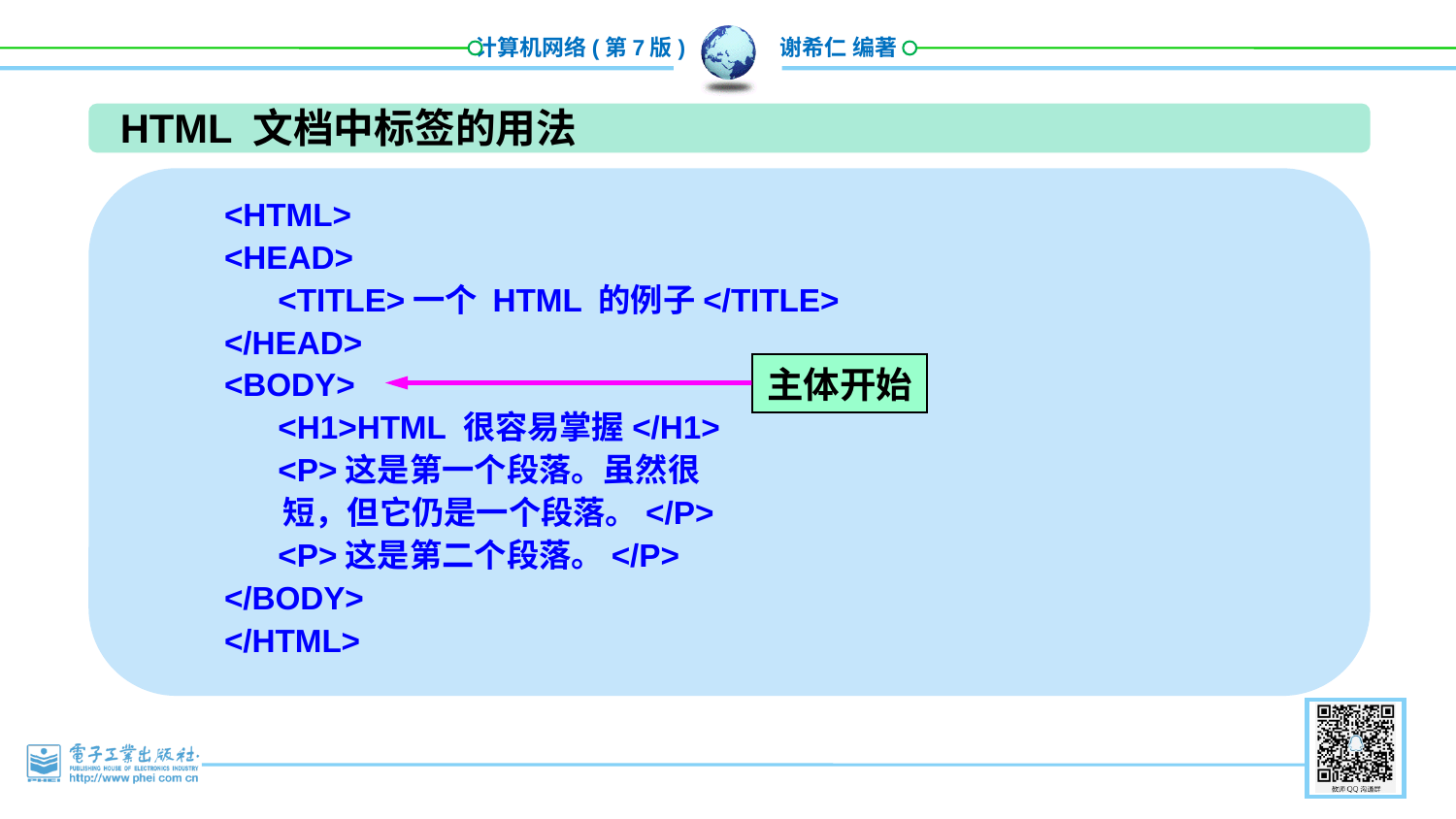

HTML 文档中标签的用法

<HTML>
<HEAD>
      <TITLE>一个 HTML 的例子</TITLE>
</HEAD>
<BODY>
      <H1>HTML 很容易掌握</H1>
      <P>这是第一个段落。虽然很
       短，但它仍是一个段落。</P>
      <P>这是第二个段落。</P>
</BODY>
</HTML>
主体开始